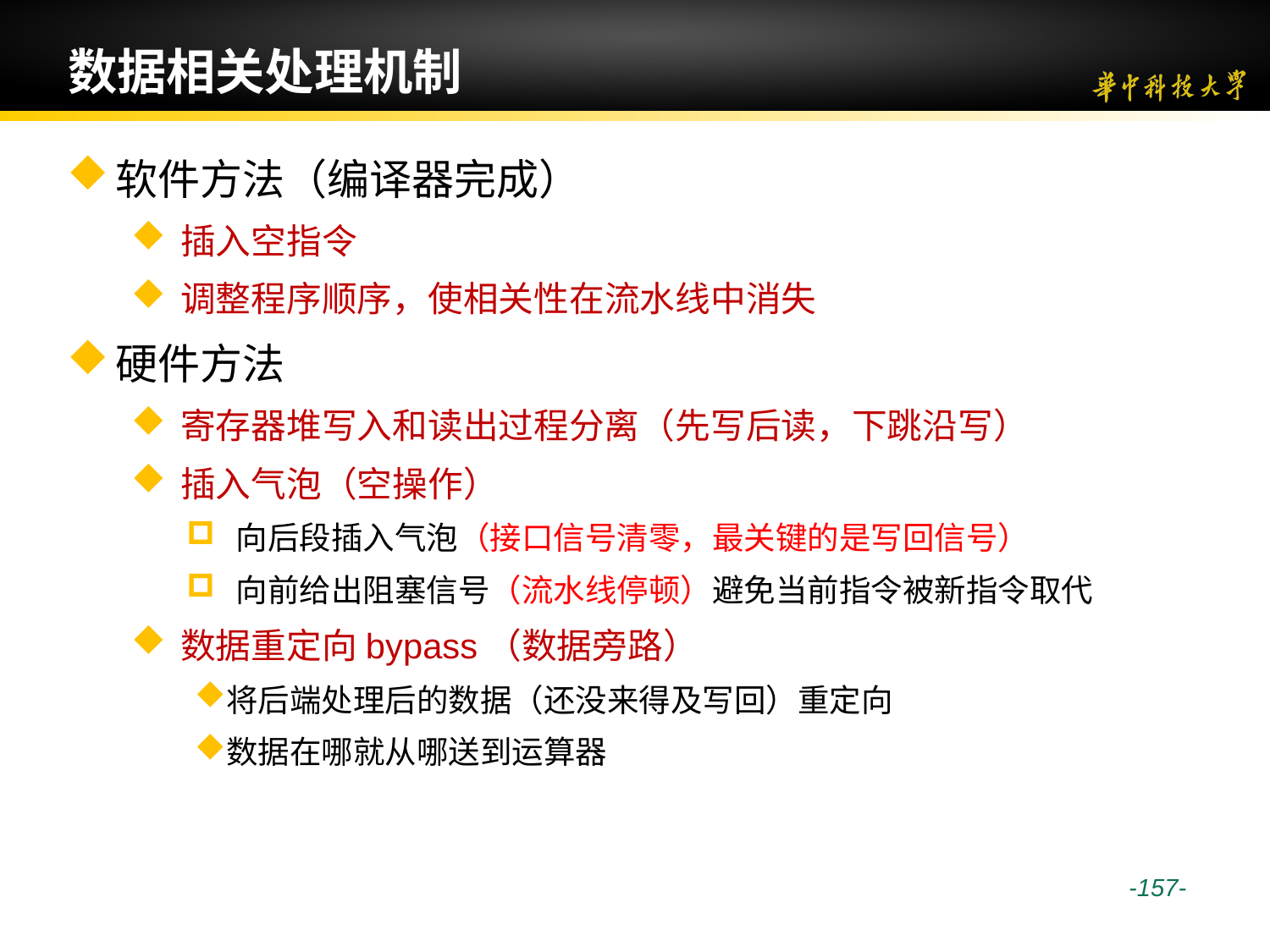

# 数据相关处理机制
软件方法（编译器完成）
插入空指令
调整程序顺序，使相关性在流水线中消失
硬件方法
寄存器堆写入和读出过程分离（先写后读，下跳沿写）
插入气泡（空操作）
向后段插入气泡（接口信号清零，最关键的是写回信号）
向前给出阻塞信号（流水线停顿）避免当前指令被新指令取代
数据重定向bypass（数据旁路）
将后端处理后的数据（还没来得及写回）重定向
数据在哪就从哪送到运算器

 -157-